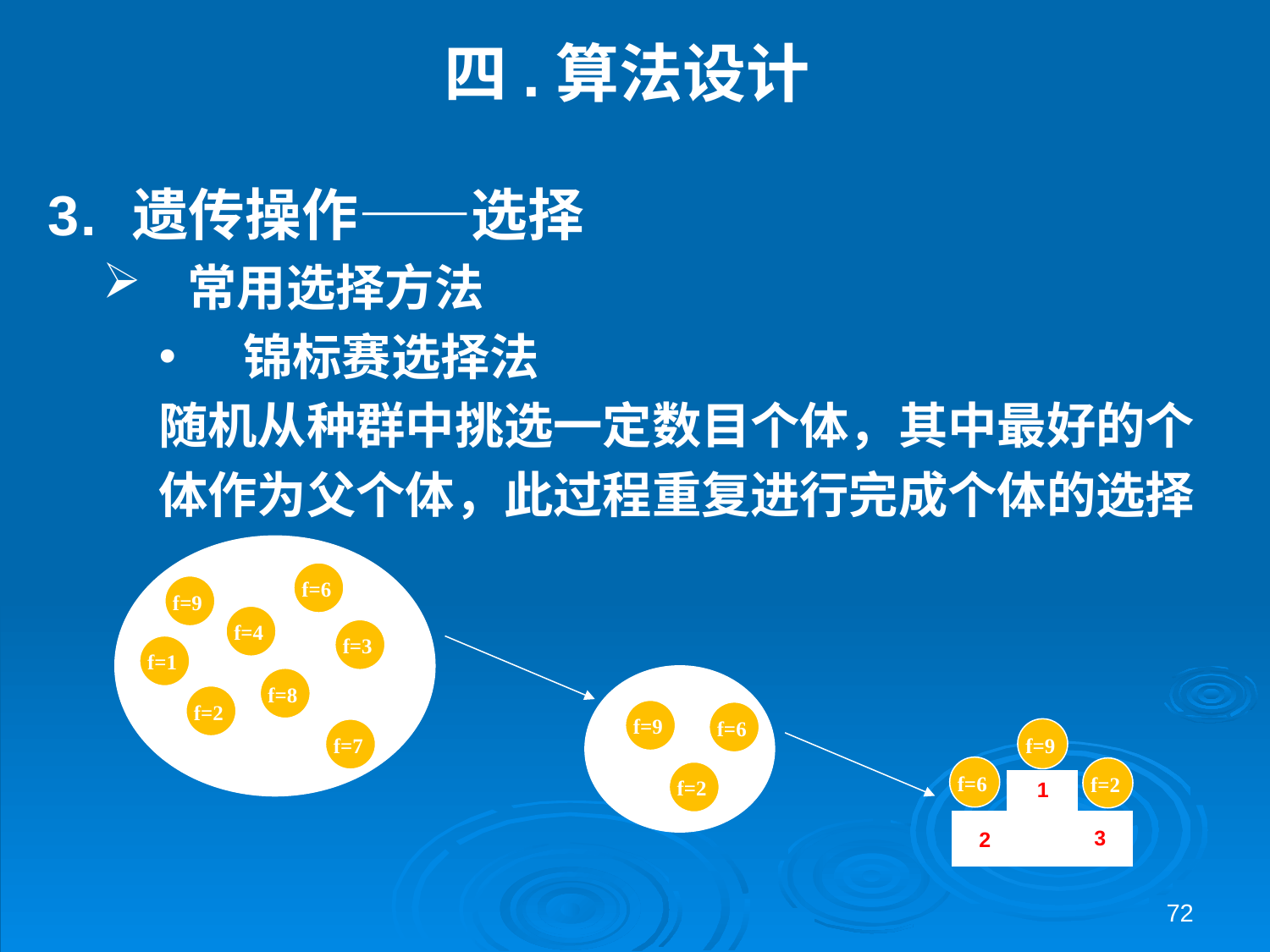

# 四.算法设计
遗传操作——选择
常用选择方法
锦标赛选择法
随机从种群中挑选一定数目个体，其中最好的个
体作为父个体，此过程重复进行完成个体的选择

f=6

f=9

f=4

f=3

f=1

f=8

f=2

f=7

f=9

f=6

f=2

f=9

f=6

f=2

1

3
2
72